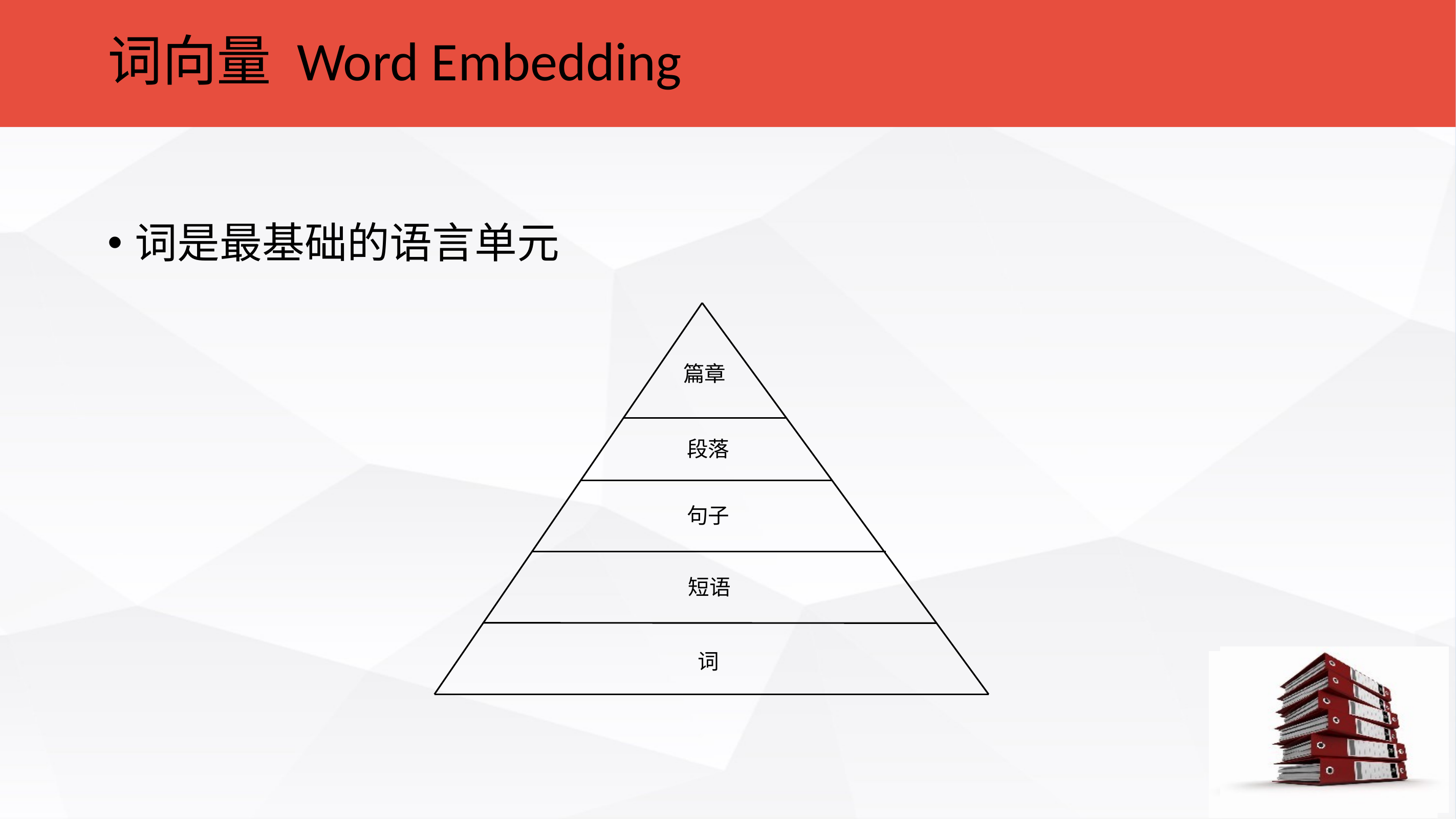

词向量 Word Embedding
词是最基础的语言单元
篇章
段落
句子
短语
词